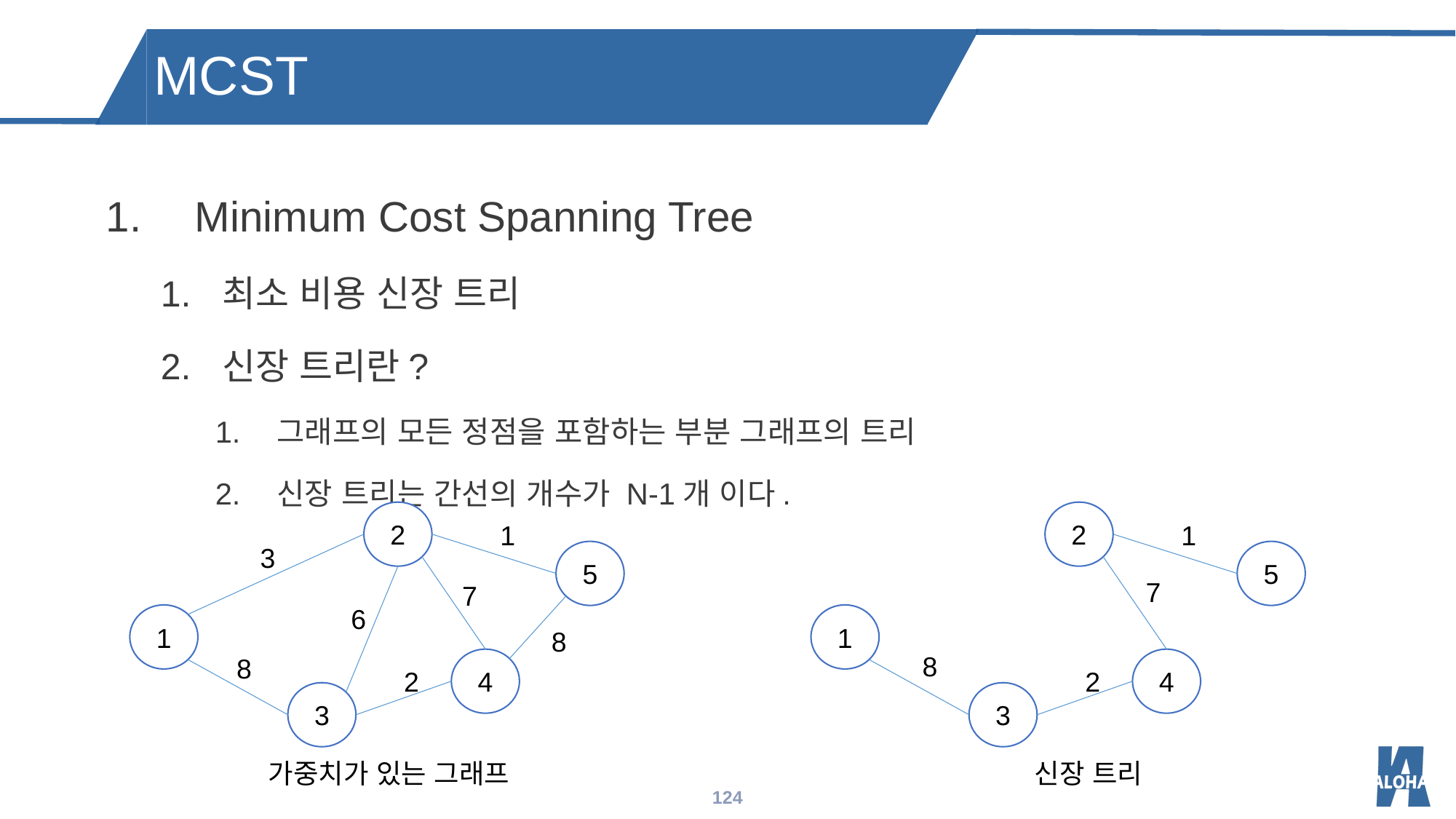

MCST
Minimum Cost Spanning Tree
최소 비용 신장 트리
신장 트리란?
그래프의 모든 정점을 포함하는 부분 그래프의 트리
신장 트리는 간선의 개수가 N-1개 이다.
2
1
3
5
7
6
1
8
8
4
2
3
2
1
5
1
4
2
3
7
8
가중치가 있는 그래프
신장 트리
124